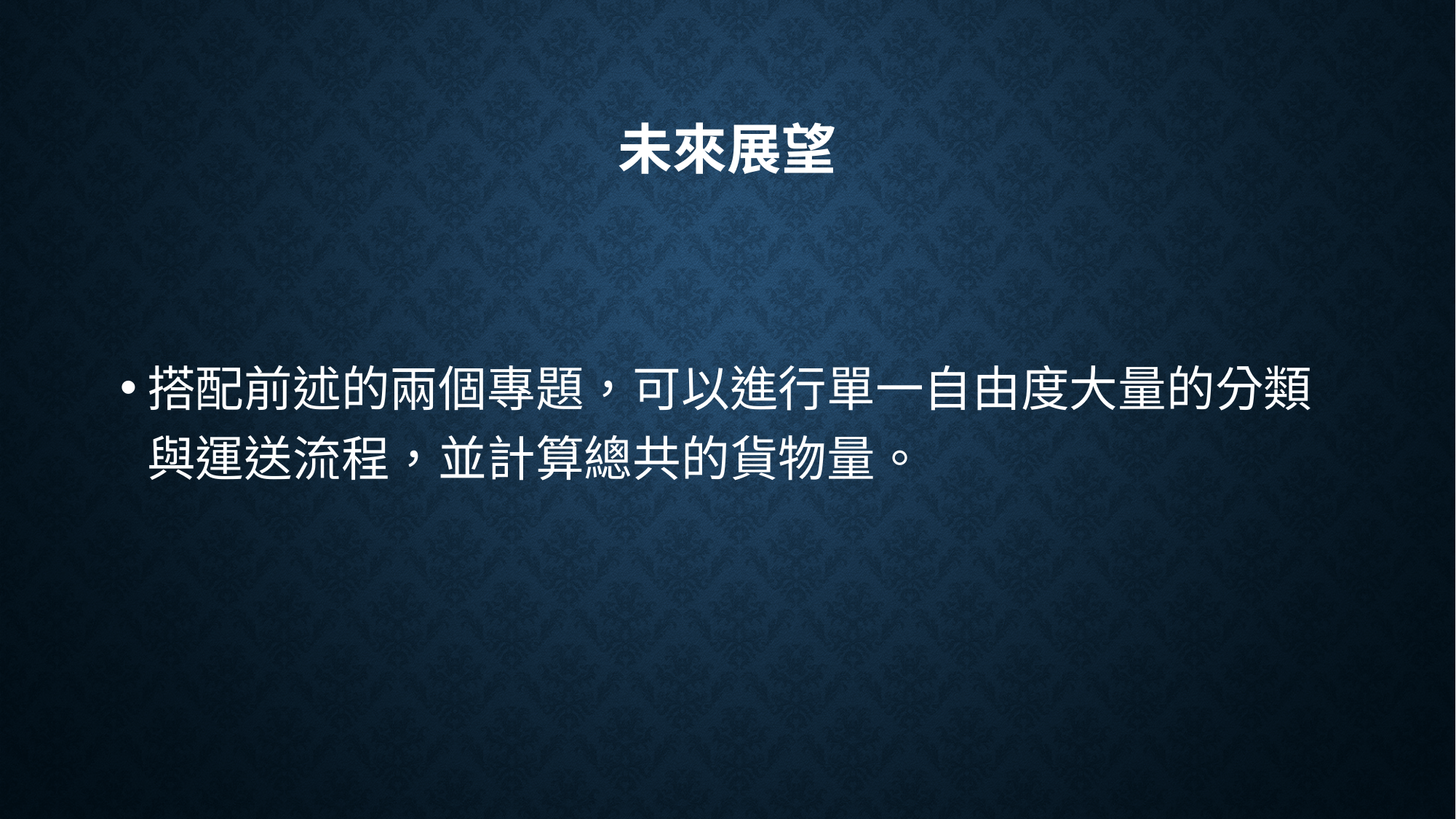

# 未來展望
搭配前述的兩個專題，可以進行單一自由度大量的分類與運送流程，並計算總共的貨物量。